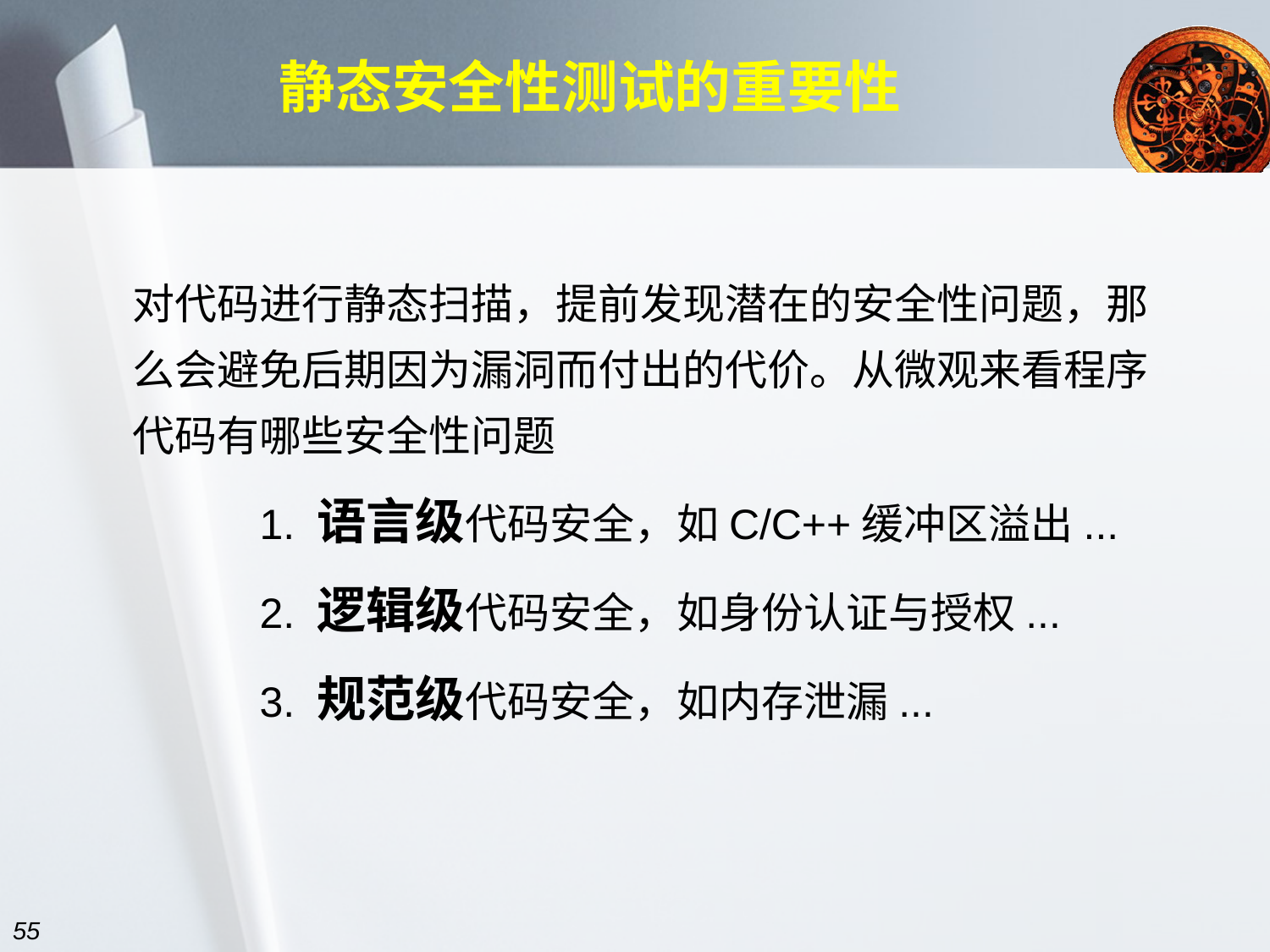

# 静态安全性测试的重要性
对代码进行静态扫描，提前发现潜在的安全性问题，那么会避免后期因为漏洞而付出的代价。从微观来看程序代码有哪些安全性问题
1. 语言级代码安全，如C/C++缓冲区溢出...
2. 逻辑级代码安全，如身份认证与授权...
3. 规范级代码安全，如内存泄漏...
55